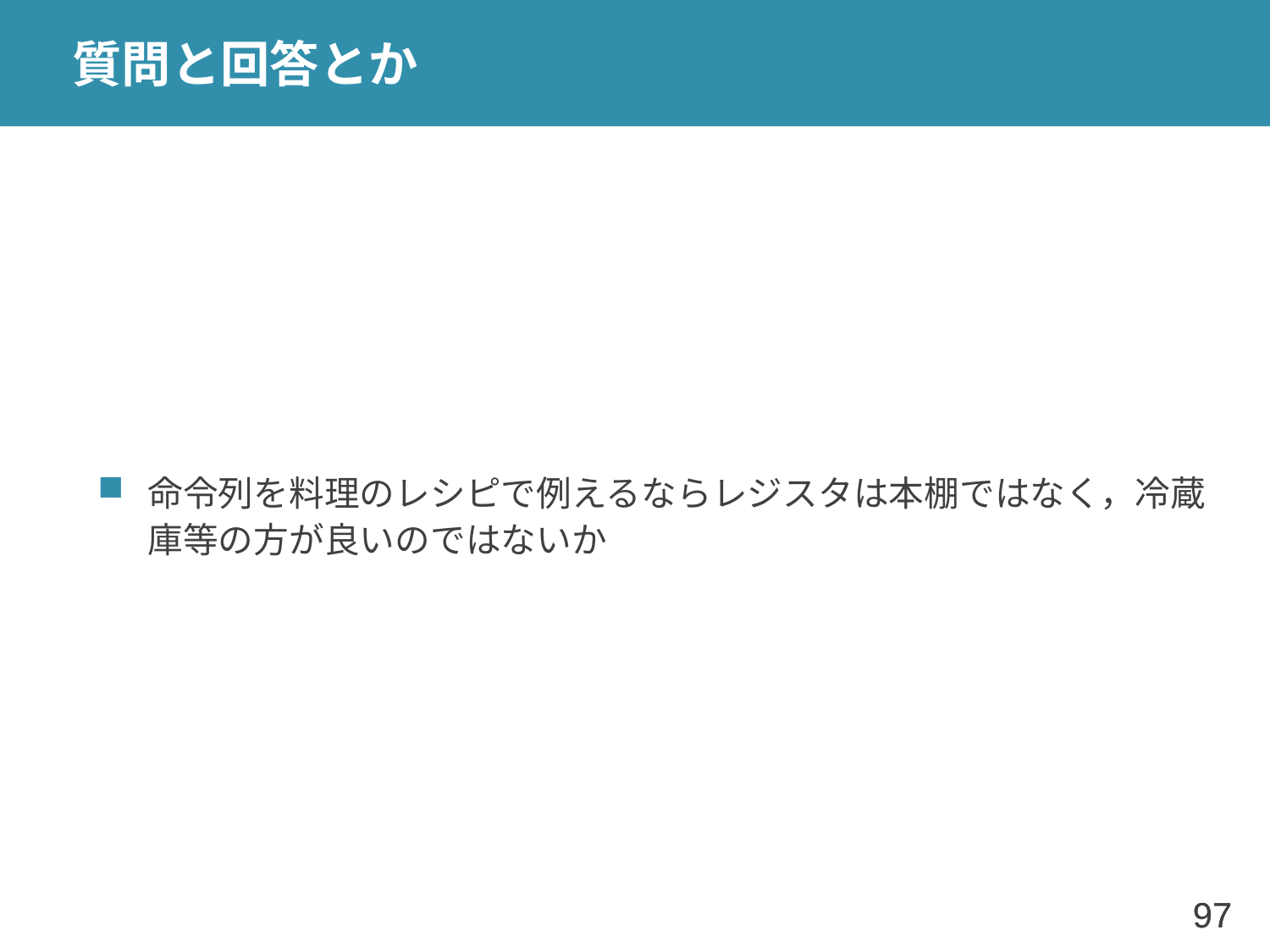

# 質問と回答とか
命令列を料理のレシピで例えるならレジスタは本棚ではなく，冷蔵庫等の方が良いのではないか